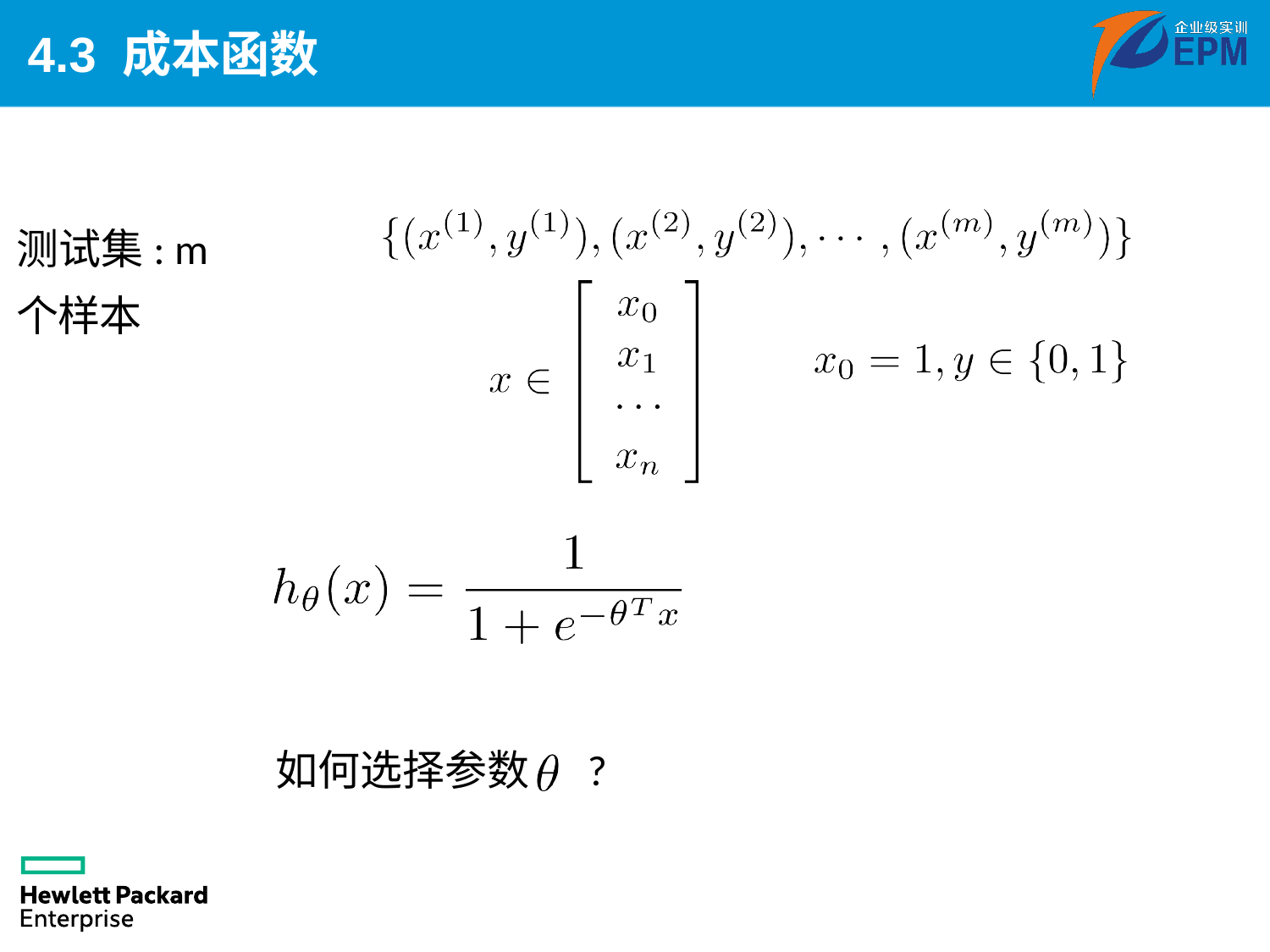

# 4.3 成本函数
测试集: m 个样本

如何选择参数     ?